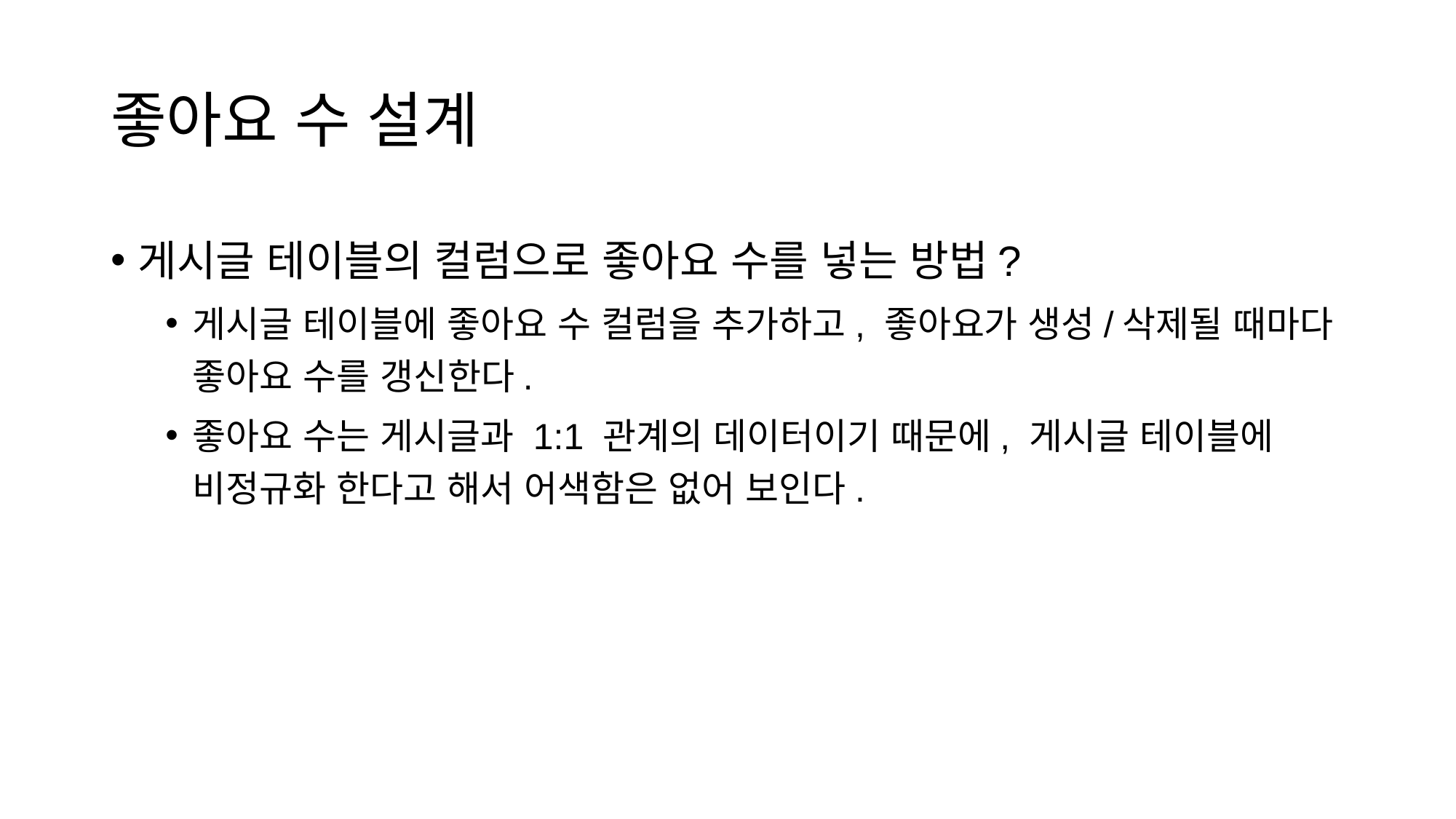

# 좋아요 수 설계
게시글 테이블의 컬럼으로 좋아요 수를 넣는 방법?
게시글 테이블에 좋아요 수 컬럼을 추가하고, 좋아요가 생성/삭제될 때마다 좋아요 수를 갱신한다.
좋아요 수는 게시글과 1:1 관계의 데이터이기 때문에, 게시글 테이블에 비정규화 한다고 해서 어색함은 없어 보인다.